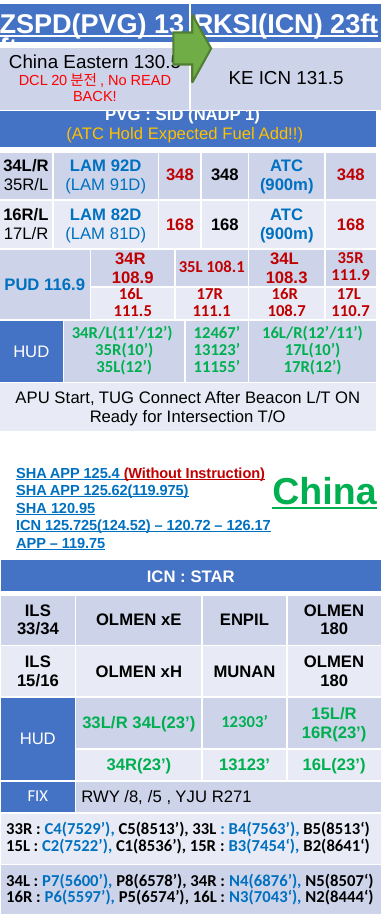

| ZSPD(PVG) 13ft | RKSI(ICN) 23ft |
| --- | --- |
| China Eastern 130.5 DCL 20분전, No READ BACK! | KE ICN 131.5 |

| PVG : SID (NADP 1) (ATC Hold Expected Fuel Add!!) |  |  |  |  |  |  |  |  |  |
| --- | --- | --- | --- | --- | --- | --- | --- | --- | --- |
| 34L/R 35R/L | LAM 92D (LAM 91D) |  |  | 348 |  |  | 348 | ATC (900m) | 348 |
| 16R/L 17L/R | LAM 82D (LAM 81D) |  |  | 168 |  |  | 168 | ATC (900m) | 168 |
| PUD 116.9 |  |  | 34R 108.9 |  | 35L 108.1 |  |  | 34L 108.3 | 35R 111.9 |
|  |  |  | 16L 111.5 |  | 17R 111.1 |  |  | 16R 108.7 | 17L 110.7 |
| HUD |  | 34R/L(11’/12’) 35R(10’) 35L(12’) |  |  |  | 12467’ 13123’ 11155’ |  | 16L/R(12’/11’) 17L(10’) 17R(12’) |  |
| APU Start, TUG Connect After Beacon L/T ON Ready for Intersection T/O |  |  |  |  |  |  |  |  |  |
SHA APP 125.4 (Without Instruction)
SHA APP 125.62(119.975)
SHA 120.95
ICN 125.725(124.52) – 120.72 – 126.17
APP – 119.75
China
| ICN : STAR |  |  |  |
| --- | --- | --- | --- |
| ILS 33/34 | OLMEN xE | ENPIL | OLMEN 180 |
| ILS 15/16 | OLMEN xH | MUNAN | OLMEN 180 |
| HUD | 33L/R 34L(23’) | 12303’ | 15L/R 16R(23’) |
|  | 34R(23’) | 13123’ | 16L(23’) |
| FIX | RWY /8, /5 , YJU R271 |  |  |
| 33R : C4(7529’), C5(8513’), 33L : B4(7563’), B5(8513‘) 15L : C2(7522’), C1(8536’), 15R : B3(7454‘), B2(8641‘) |  |  |  |
| 34L : P7(5600’), P8(6578’), 34R : N4(6876’), N5(8507‘) 16R : P6(5597’), P5(6574’), 16L : N3(7043‘), N2(8444‘) |  |  |  |
| 8NM 180kts, 5NM 160kts, Parr TAXI 10kts이상, HIRO |  |  |  |